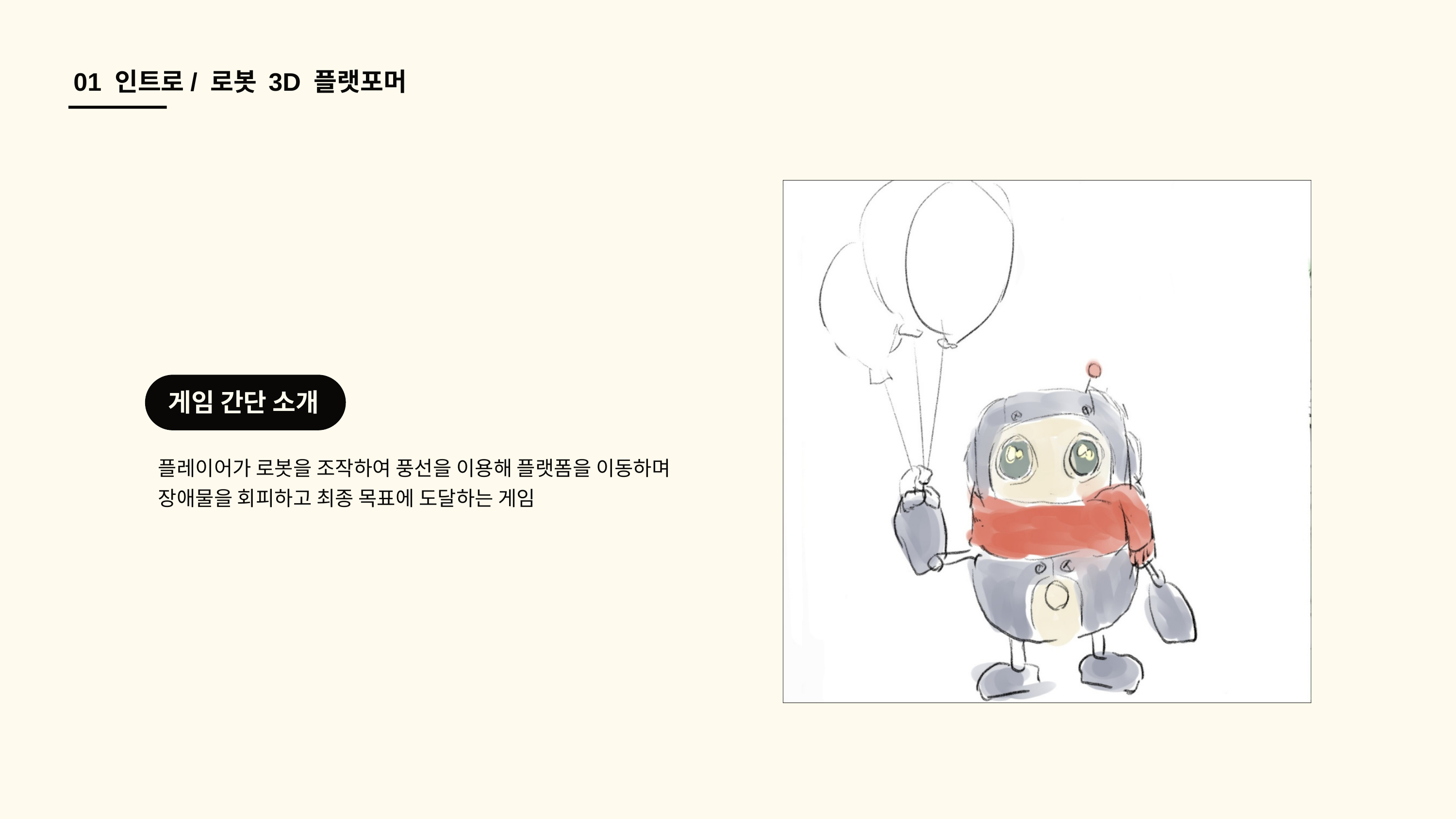

01 인트로/ 로봇 3D 플랫포머

게임 간단 소개
플레이어가 로봇을 조작하여 풍선을 이용해 플랫폼을 이동하며 장애물을 회피하고 최종 목표에 도달하는 게임